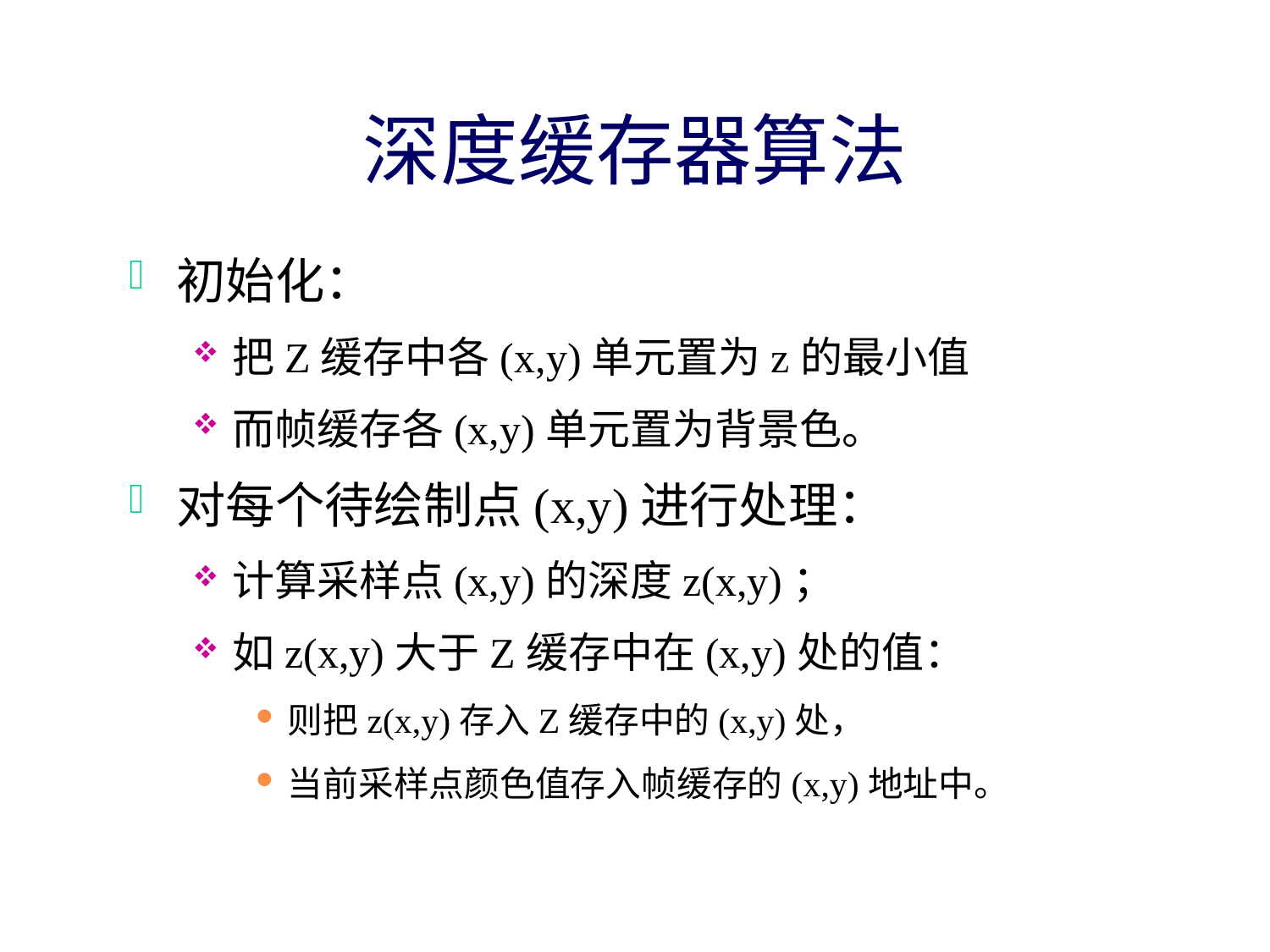

# 深度缓存器算法
初始化：
把Z缓存中各(x,y)单元置为z的最小值
而帧缓存各(x,y)单元置为背景色。
对每个待绘制点(x,y)进行处理：
计算采样点(x,y)的深度z(x,y)；
如z(x,y)大于Z缓存中在(x,y)处的值：
则把z(x,y)存入Z缓存中的(x,y)处，
当前采样点颜色值存入帧缓存的(x,y)地址中。